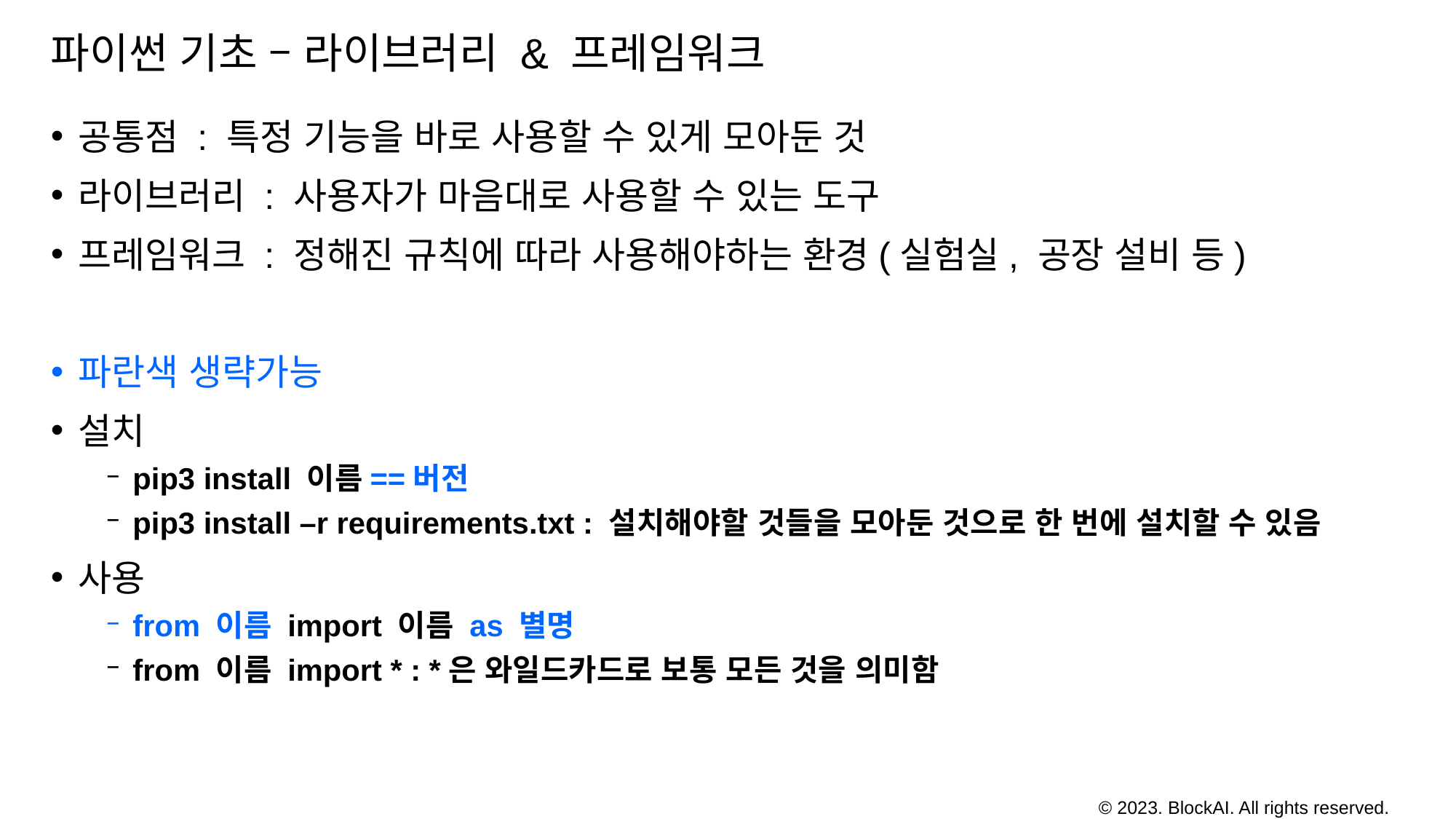

# 파이썬 기초 – 라이브러리 & 프레임워크
공통점 : 특정 기능을 바로 사용할 수 있게 모아둔 것
라이브러리 : 사용자가 마음대로 사용할 수 있는 도구
프레임워크 : 정해진 규칙에 따라 사용해야하는 환경(실험실, 공장 설비 등)

파란색 생략가능
설치
pip3 install 이름==버전
pip3 install –r requirements.txt : 설치해야할 것들을 모아둔 것으로 한 번에 설치할 수 있음
사용
from 이름 import 이름 as 별명
from 이름 import * : *은 와일드카드로 보통 모든 것을 의미함